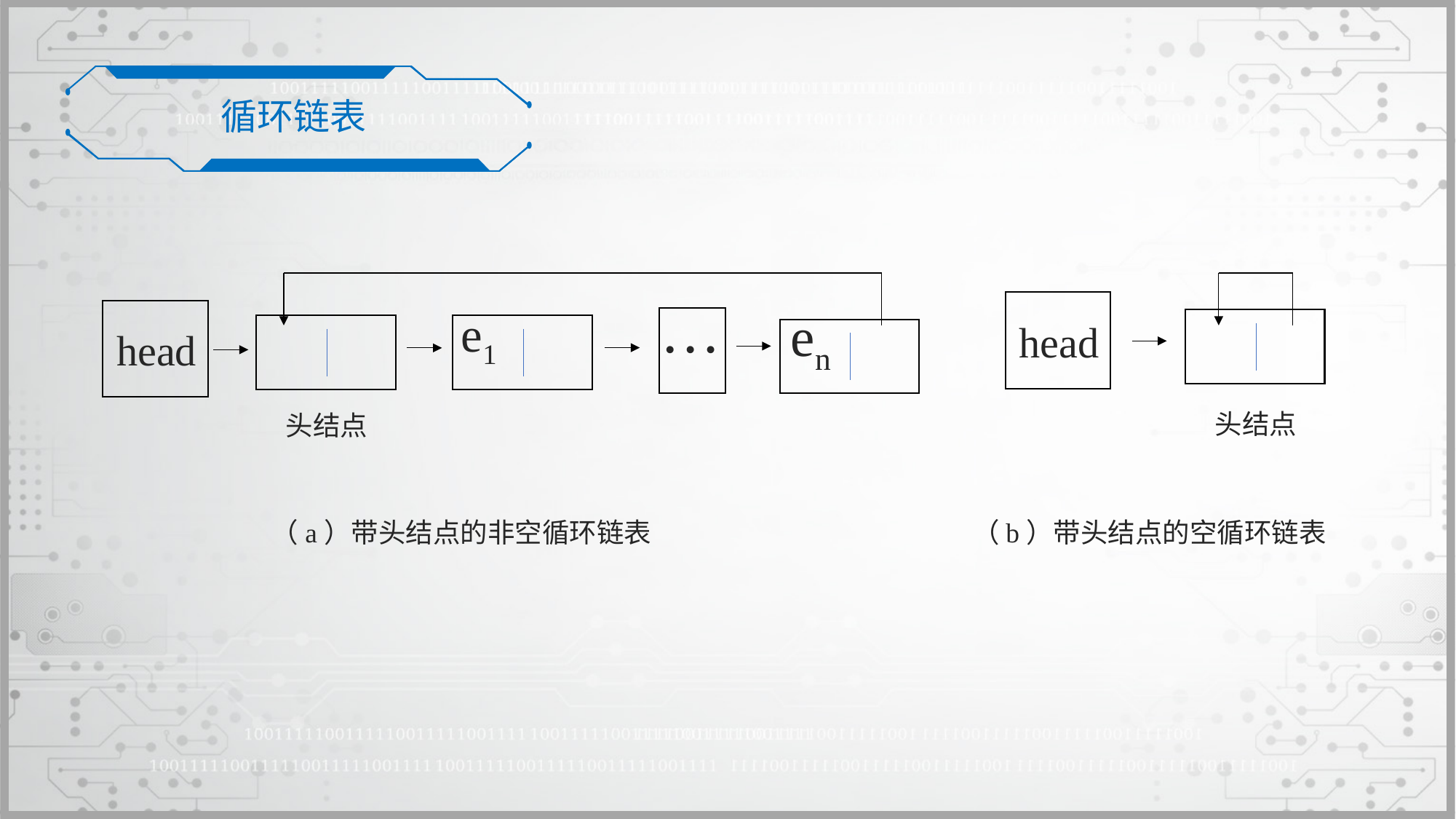

循环链表
…
en
e1

head

头结点

head

头结点
（a）带头结点的非空循环链表
（b）带头结点的空循环链表